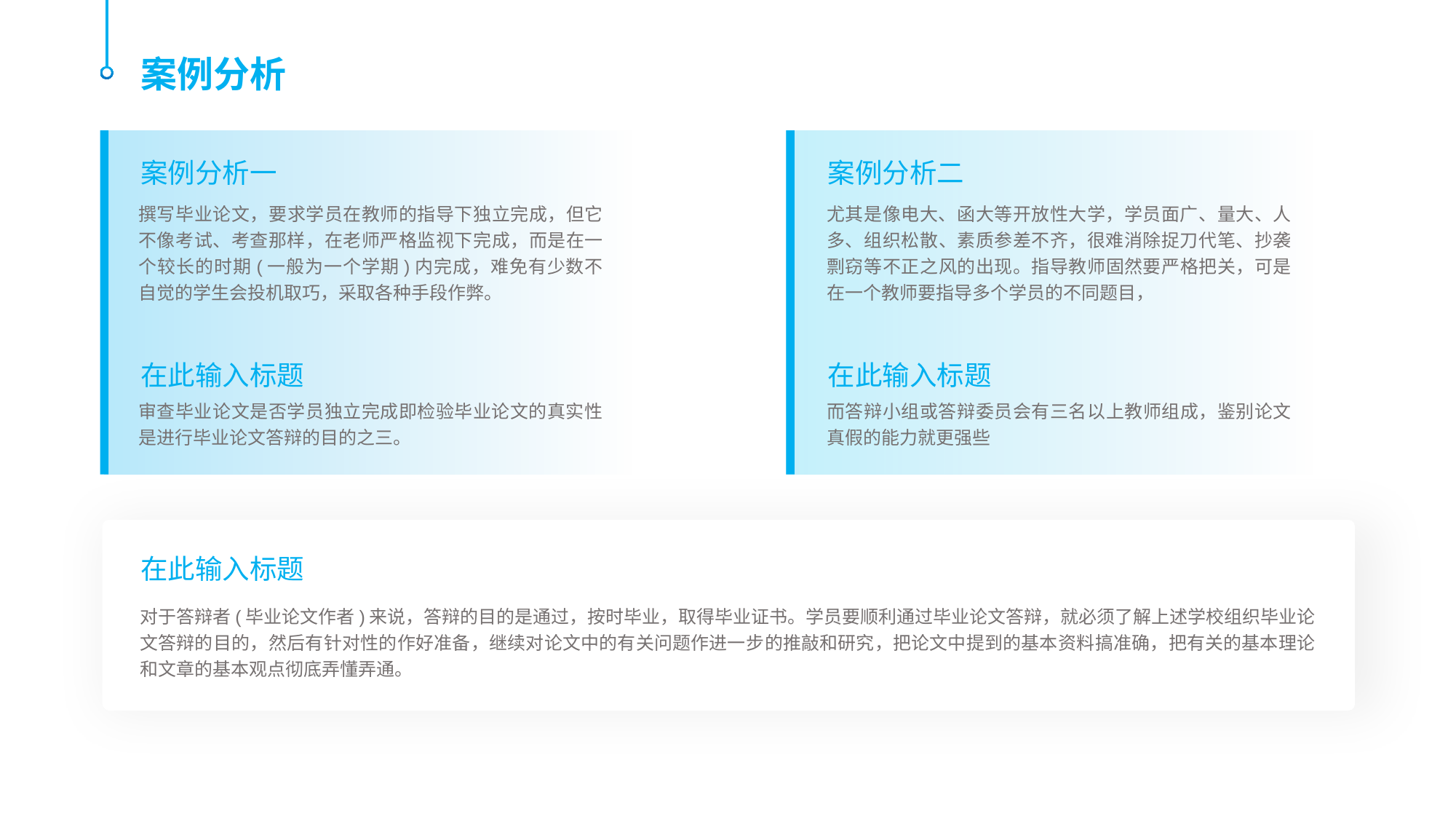

案例分析

案例分析一
案例分析二
撰写毕业论文，要求学员在教师的指导下独立完成，但它不像考试、考查那样，在老师严格监视下完成，而是在一个较长的时期(一般为一个学期)内完成，难免有少数不自觉的学生会投机取巧，采取各种手段作弊。
尤其是像电大、函大等开放性大学，学员面广、量大、人多、组织松散、素质参差不齐，很难消除捉刀代笔、抄袭剽窃等不正之风的出现。指导教师固然要严格把关，可是在一个教师要指导多个学员的不同题目，
在此输入标题
在此输入标题
审查毕业论文是否学员独立完成即检验毕业论文的真实性是进行毕业论文答辩的目的之三。
而答辩小组或答辩委员会有三名以上教师组成，鉴别论文真假的能力就更强些

在此输入标题
对于答辩者(毕业论文作者)来说，答辩的目的是通过，按时毕业，取得毕业证书。学员要顺利通过毕业论文答辩，就必须了解上述学校组织毕业论文答辩的目的，然后有针对性的作好准备，继续对论文中的有关问题作进一步的推敲和研究，把论文中提到的基本资料搞准确，把有关的基本理论和文章的基本观点彻底弄懂弄通。